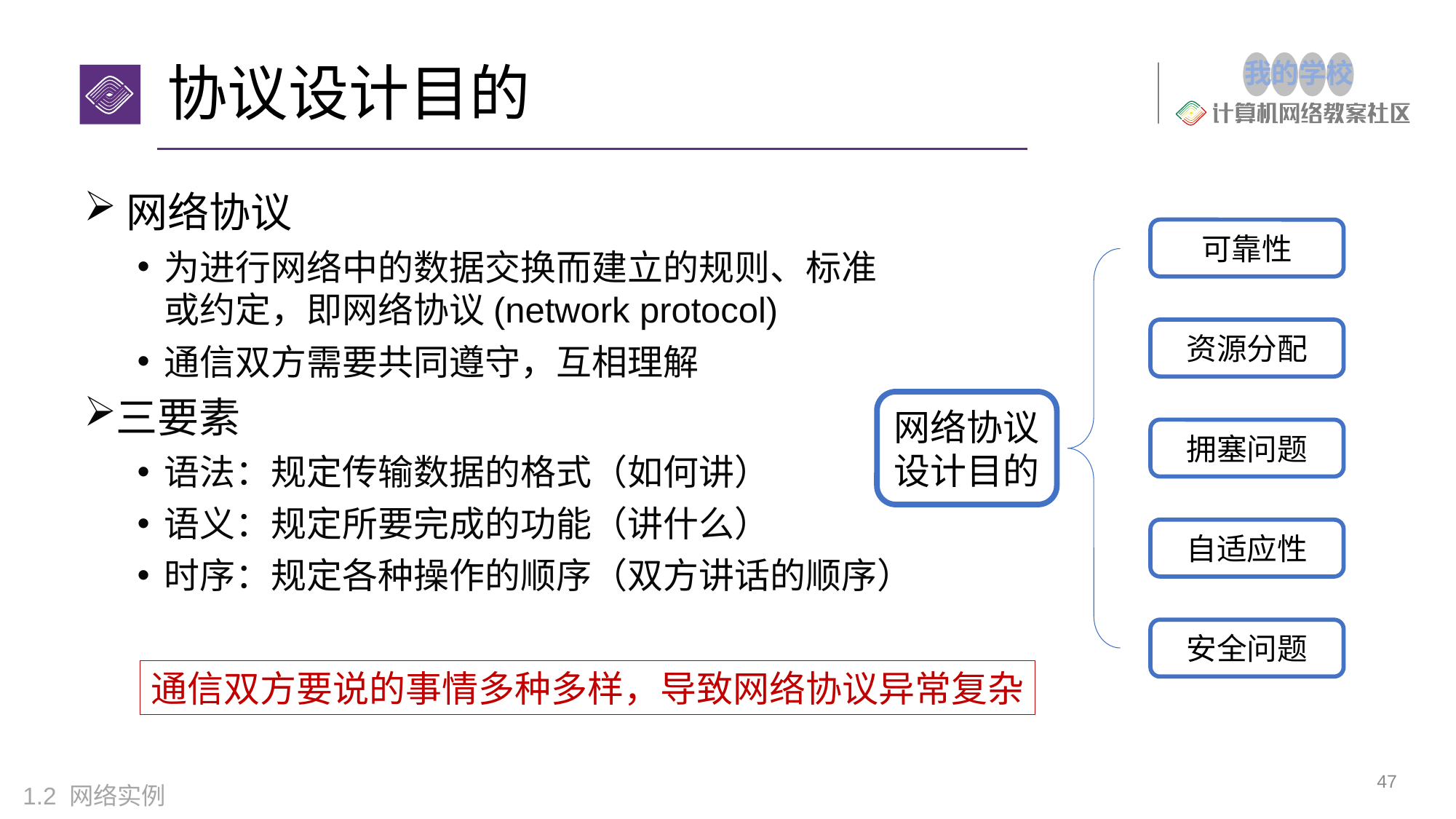

# 协议设计目的
网络协议
为进行网络中的数据交换而建立的规则、标准 或约定，即网络协议(network protocol)
通信双方需要共同遵守，互相理解
三要素
语法：规定传输数据的格式（如何讲）
语义：规定所要完成的功能（讲什么）
时序：规定各种操作的顺序（双方讲话的顺序）
可靠性

资源分配
网络协议
设计目的
拥塞问题
自适应性
安全问题
通信双方要说的事情多种多样，导致网络协议异常复杂
47
1.2 网络实例